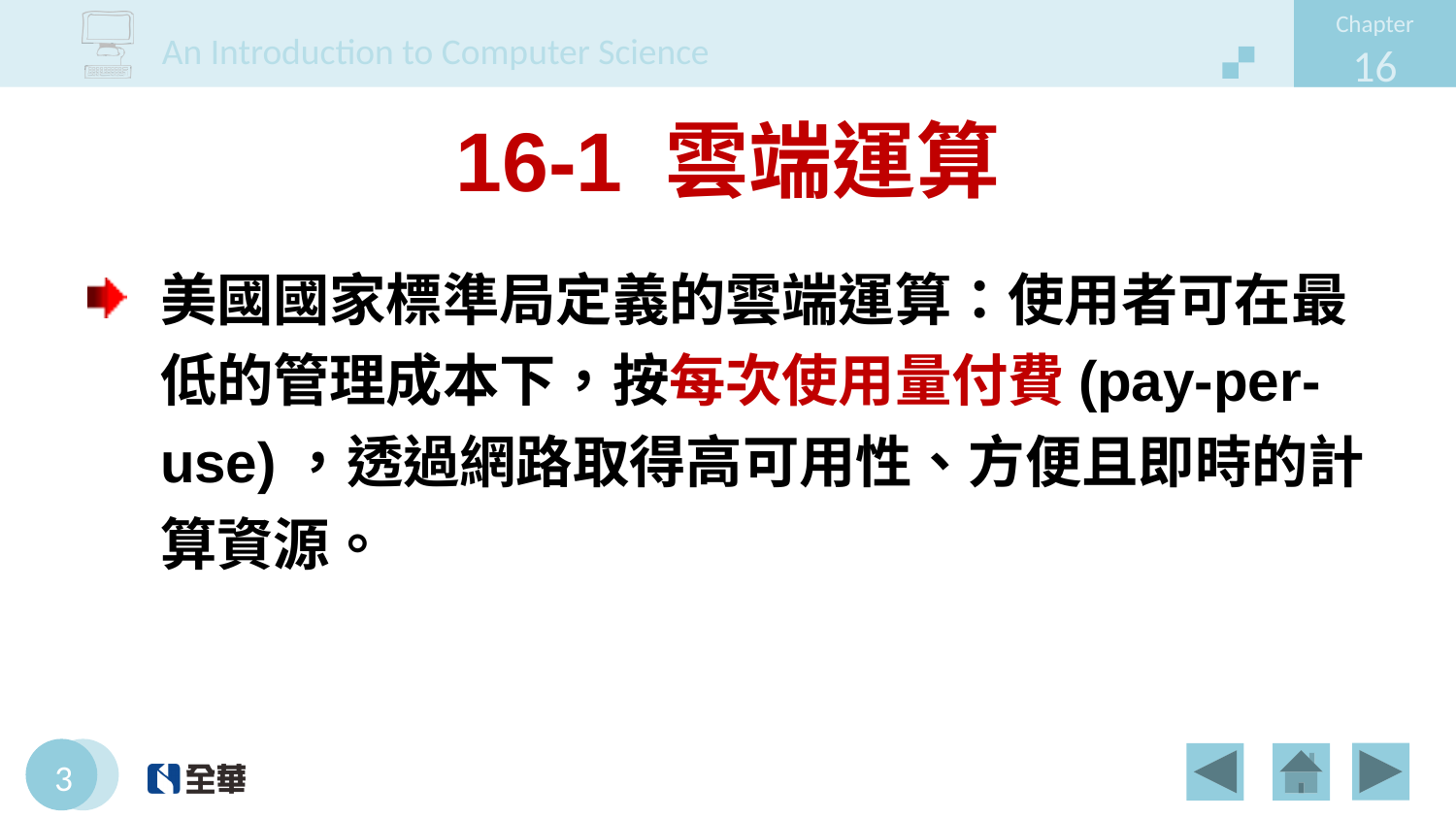

# 16-1 雲端運算
美國國家標準局定義的雲端運算：使用者可在最低的管理成本下，按每次使用量付費(pay-per-use)，透過網路取得高可用性、方便且即時的計算資源。